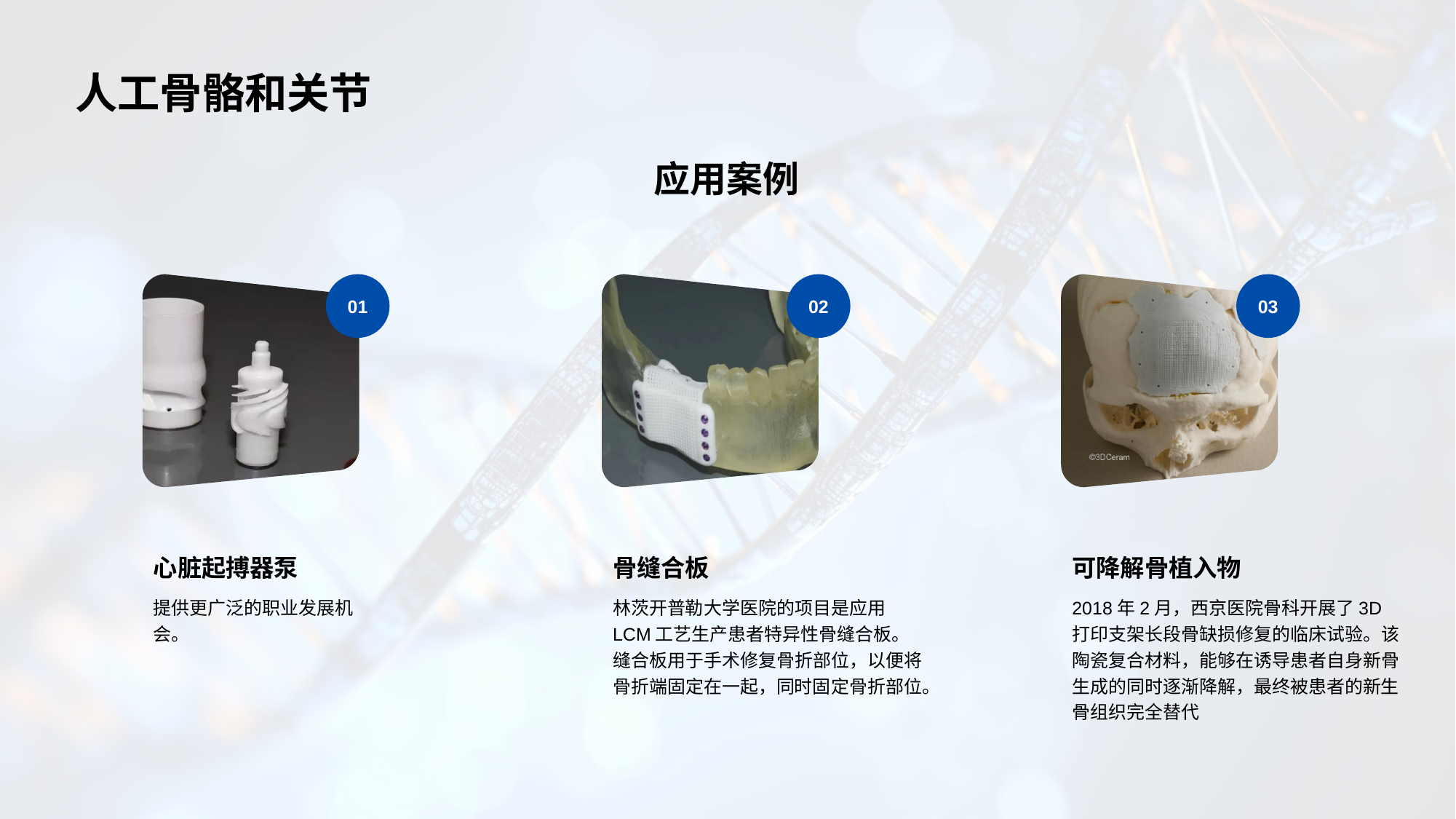

# 人工骨骼和关节
应用案例

01

02

03
心脏起搏器泵
提供更广泛的职业发展机会。
骨缝合板
林茨开普勒大学医院的项目是应用LCM工艺生产患者特异性骨缝合板。缝合板用于手术修复骨折部位，以便将骨折端固定在一起，同时固定骨折部位。
可降解骨植入物
2018年2月，西京医院骨科开展了3D打印支架长段骨缺损修复的临床试验。该陶瓷复合材料，能够在诱导患者自身新骨生成的同时逐渐降解，最终被患者的新生骨组织完全替代